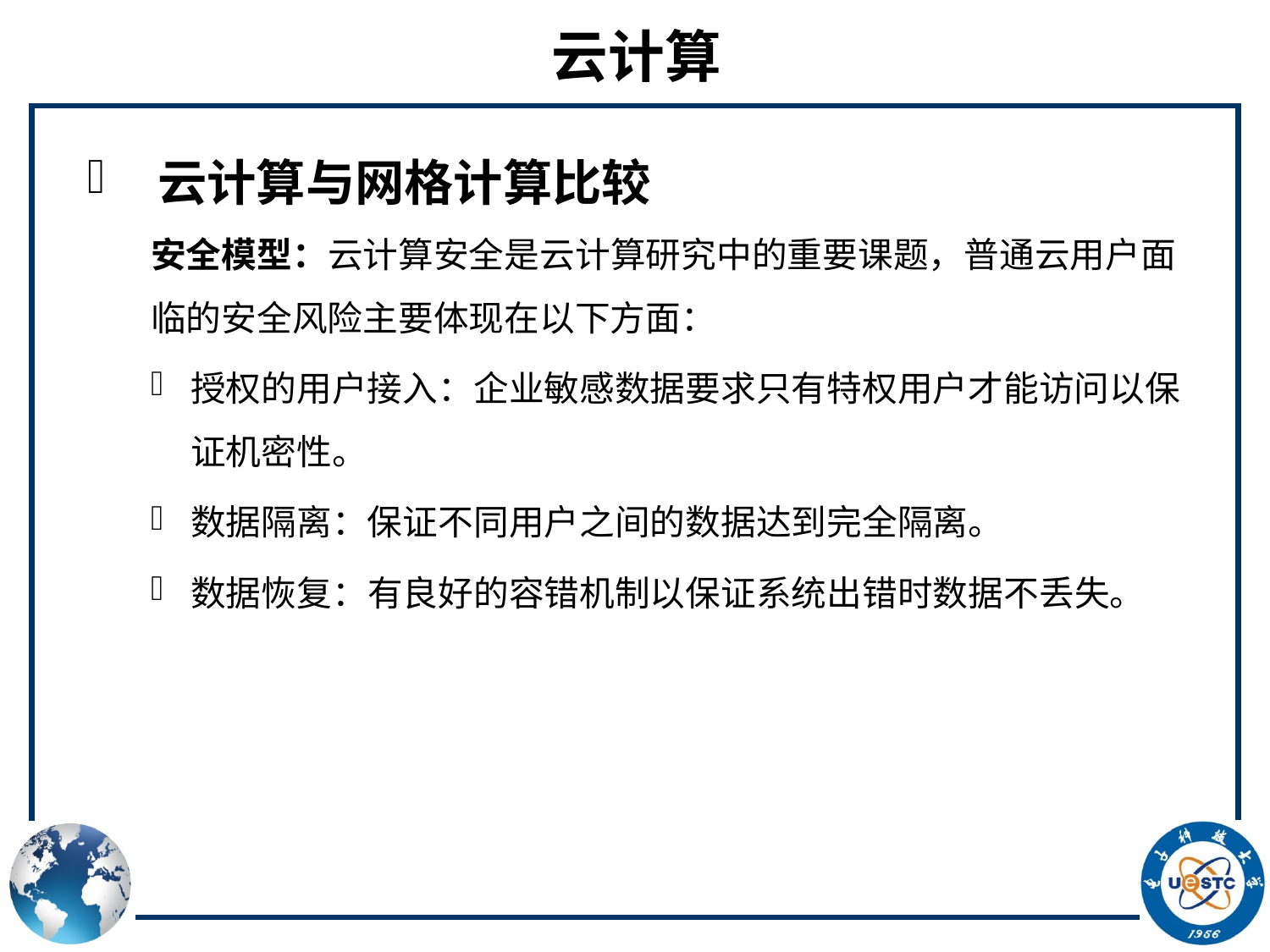

# 云计算
 云计算与网格计算比较
安全模型：云计算安全是云计算研究中的重要课题，普通云用户面临的安全风险主要体现在以下方面：
授权的用户接入：企业敏感数据要求只有特权用户才能访问以保证机密性。
数据隔离：保证不同用户之间的数据达到完全隔离。
数据恢复：有良好的容错机制以保证系统出错时数据不丢失。